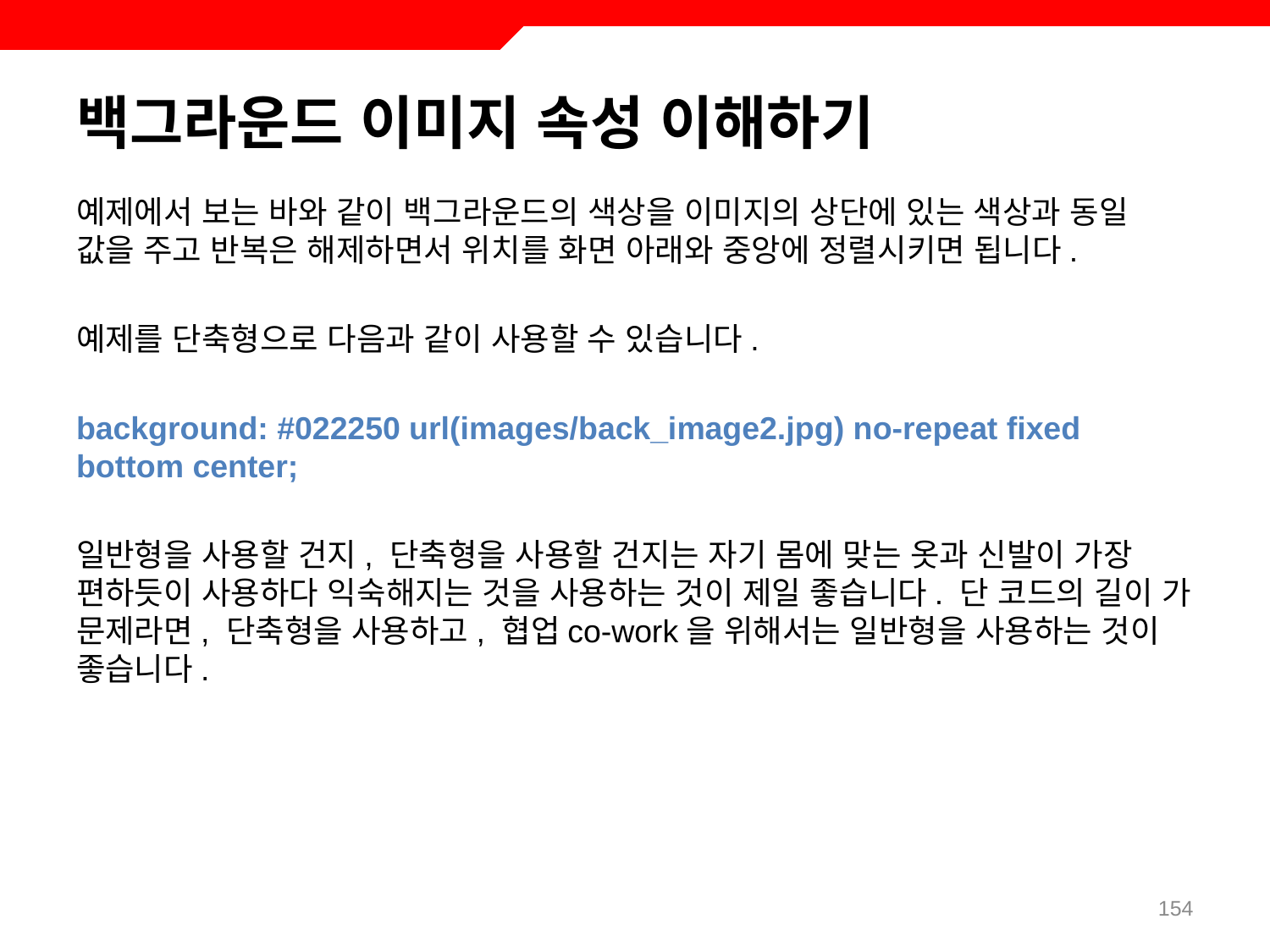

# 백그라운드 이미지 속성 이해하기
예제에서 보는 바와 같이 백그라운드의 색상을 이미지의 상단에 있는 색상과 동일 값을 주고 반복은 해제하면서 위치를 화면 아래와 중앙에 정렬시키면 됩니다.

예제를 단축형으로 다음과 같이 사용할 수 있습니다.

background: #022250 url(images/back_image2.jpg) no-repeat fixed bottom center;

일반형을 사용할 건지, 단축형을 사용할 건지는 자기 몸에 맞는 옷과 신발이 가장 편하듯이 사용하다 익숙해지는 것을 사용하는 것이 제일 좋습니다. 단 코드의 길이 가 문제라면, 단축형을 사용하고, 협업co-work을 위해서는 일반형을 사용하는 것이 좋습니다.
154